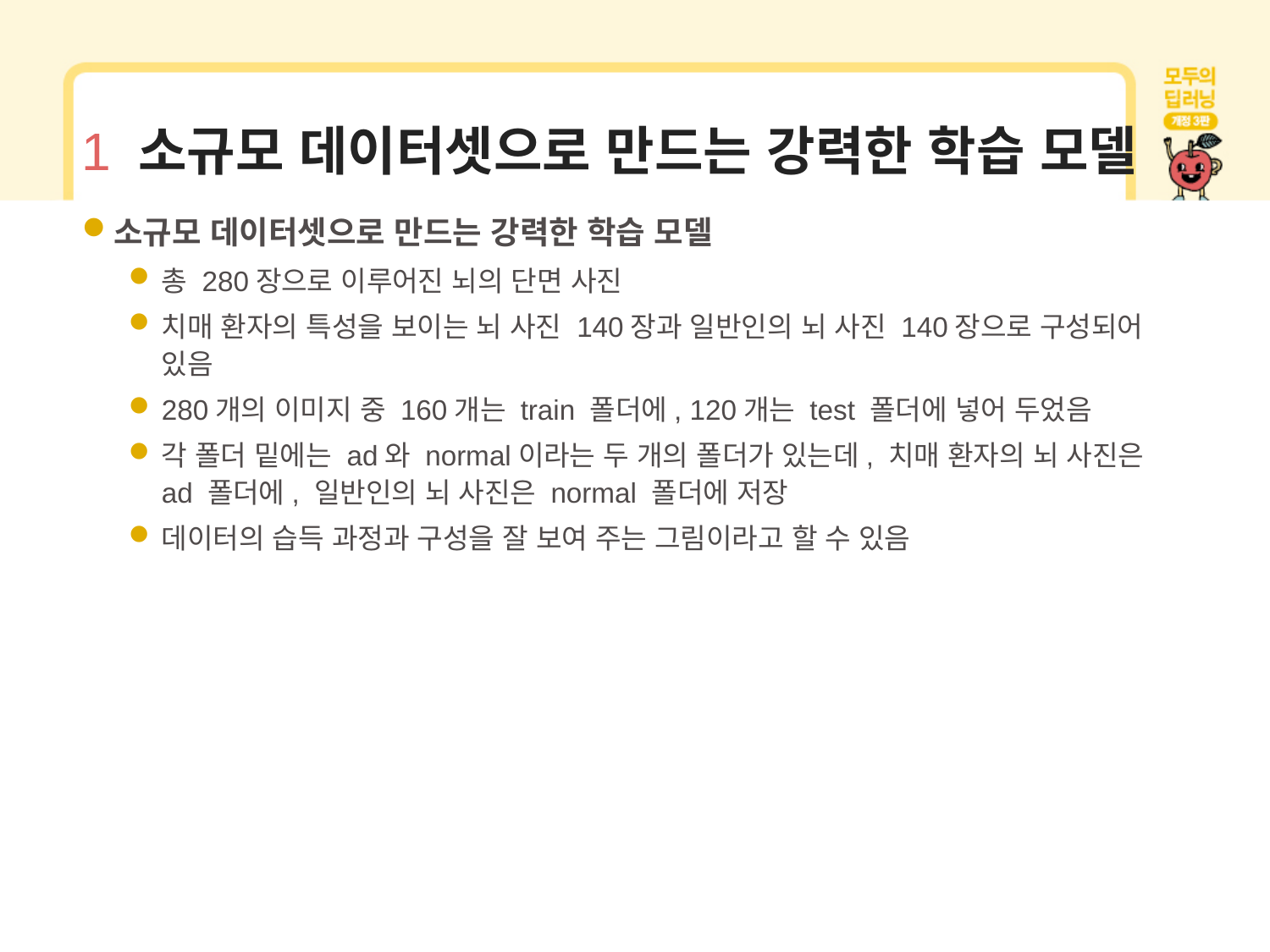

# 1 소규모 데이터셋으로 만드는 강력한 학습 모델
소규모 데이터셋으로 만드는 강력한 학습 모델
총 280장으로 이루어진 뇌의 단면 사진
치매 환자의 특성을 보이는 뇌 사진 140장과 일반인의 뇌 사진 140장으로 구성되어 있음
280개의 이미지 중 160개는 train 폴더에, 120개는 test 폴더에 넣어 두었음
각 폴더 밑에는 ad와 normal이라는 두 개의 폴더가 있는데, 치매 환자의 뇌 사진은 ad 폴더에, 일반인의 뇌 사진은 normal 폴더에 저장
데이터의 습득 과정과 구성을 잘 보여 주는 그림이라고 할 수 있음